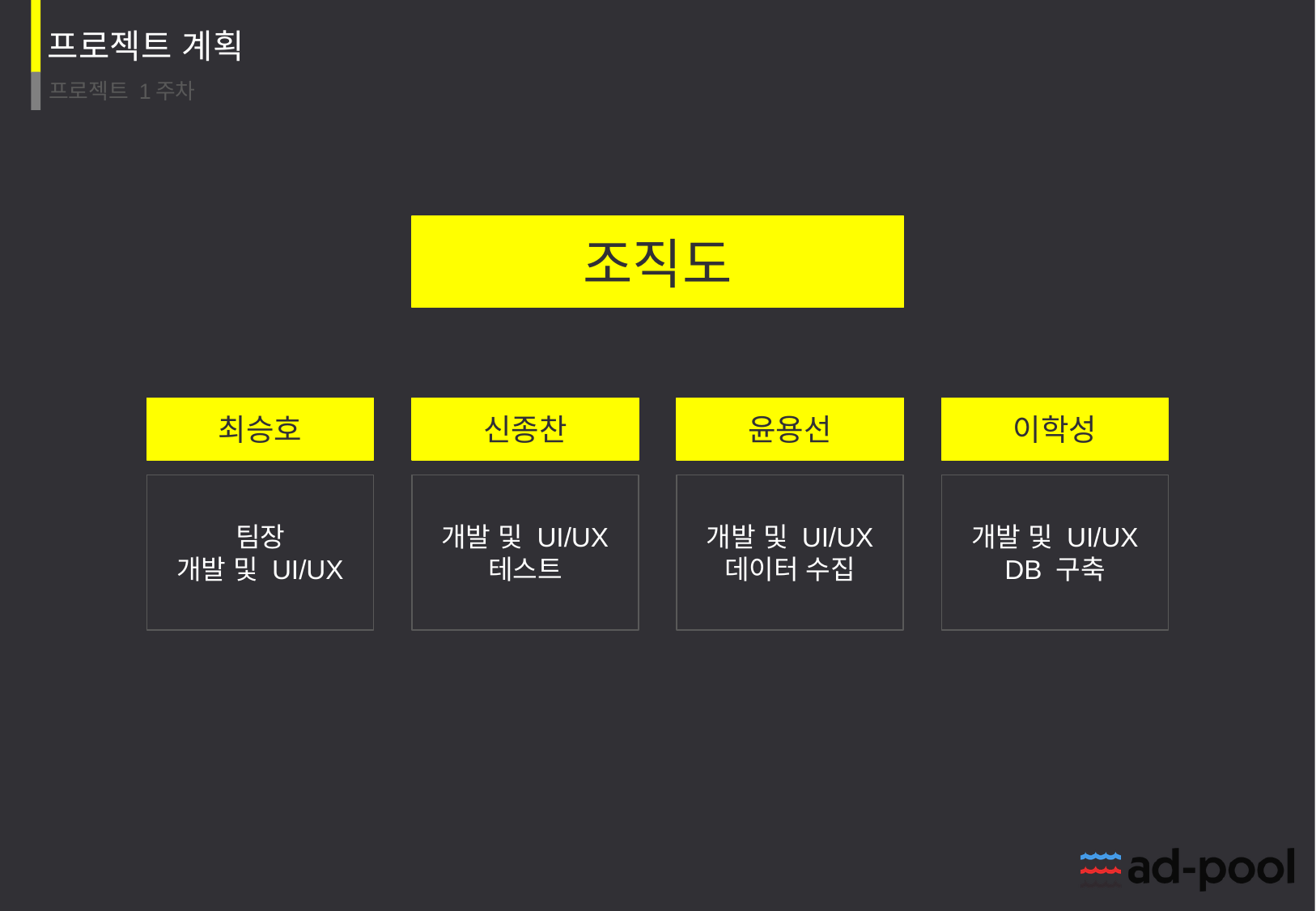

조직도
최승호
신종찬
윤용선
이학성
팀장
개발 및 UI/UX
개발 및 UI/UX
테스트
개발 및 UI/UX
데이터 수집
개발 및 UI/UX
DB 구축